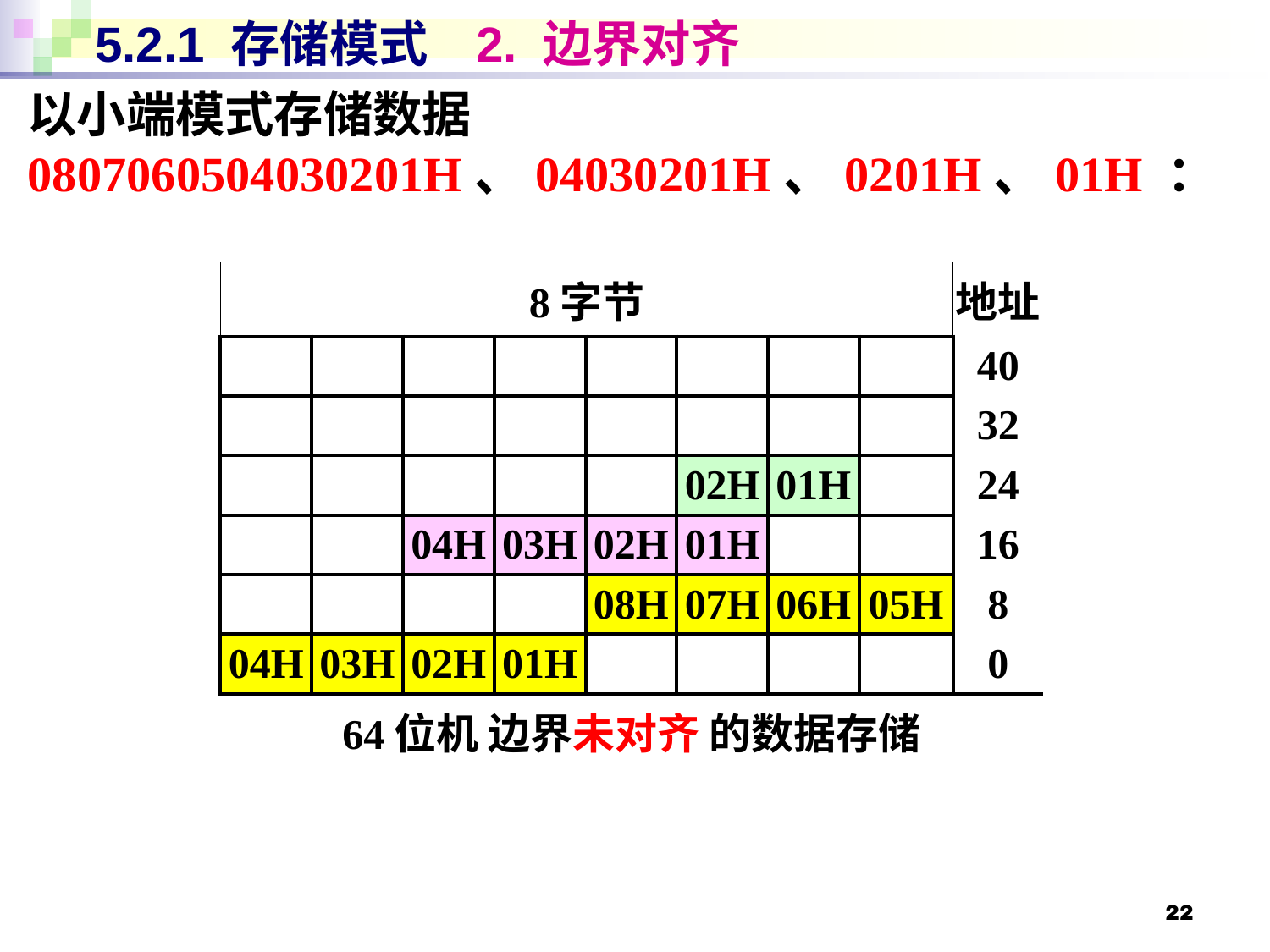

# 5.2.1 存储模式	2. 边界对齐
以小端模式存储数据
0807060504030201H、04030201H、0201H、01H ：
| 8字节 |  |  |  |  |  |  |  | 地址 |
| --- | --- | --- | --- | --- | --- | --- | --- | --- |
|  |  |  |  |  |  |  |  | 40 |
|  |  |  |  |  |  |  |  | 32 |
|  |  |  |  |  | 02H | 01H |  | 24 |
|  |  | 04H | 03H | 02H | 01H |  |  | 16 |
|  |  |  |  | 08H | 07H | 06H | 05H | 8 |
| 04H | 03H | 02H | 01H |  |  |  |  | 0 |
| 64位机 边界未对齐 的数据存储 |  |  |  |  |  |  |  |  |
22